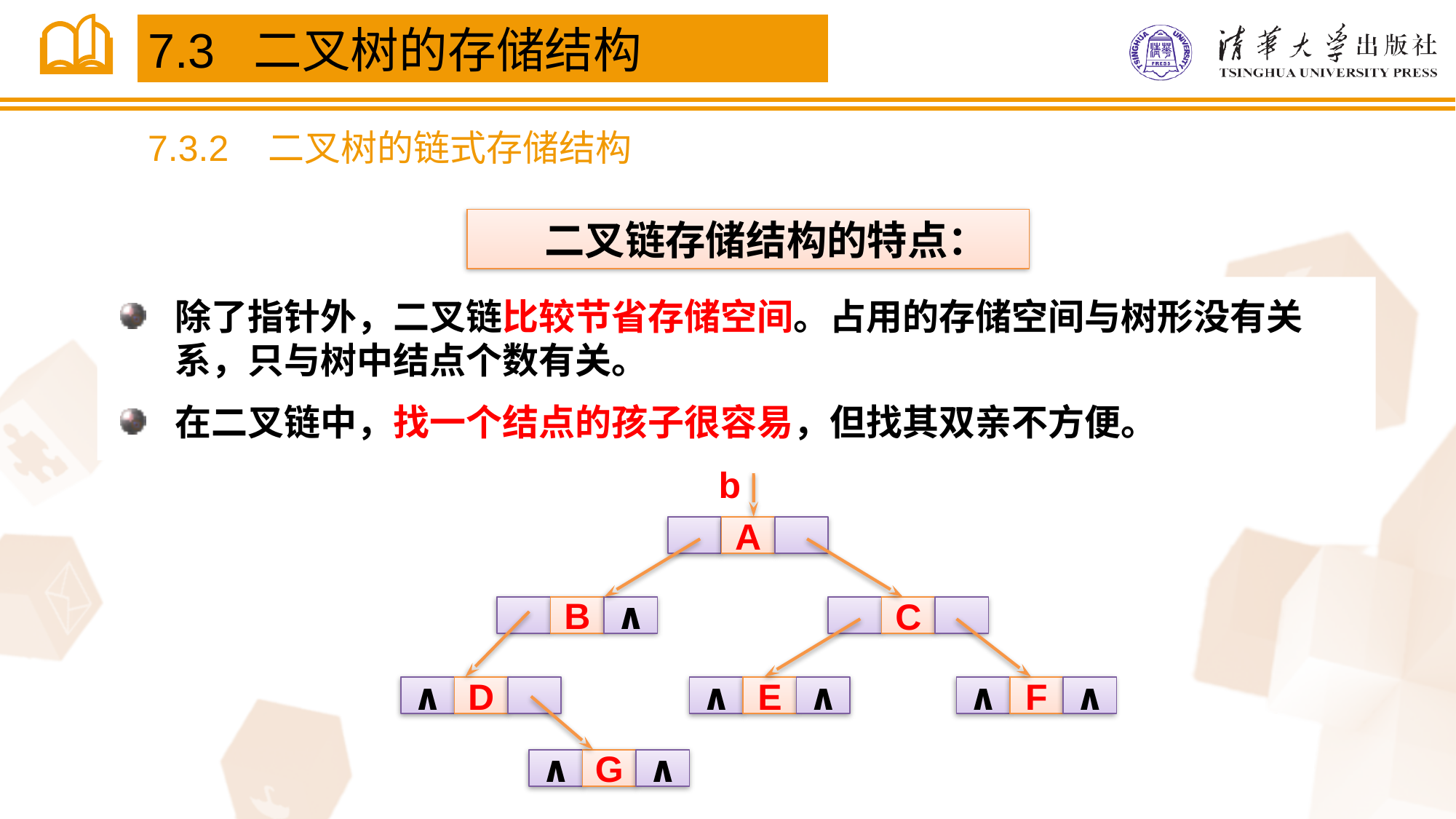

7.3  二叉树的存储结构

7.3.2   二叉树的链式存储结构
   二叉链存储结构的特点：
除了指针外，二叉链比较节省存储空间。占用的存储空间与树形没有关系，只与树中结点个数有关。
在二叉链中，找一个结点的孩子很容易，但找其双亲不方便。
b

A

B
∧

C

∧
D

∧
E
∧
∧
F
∧

∧
G
∧